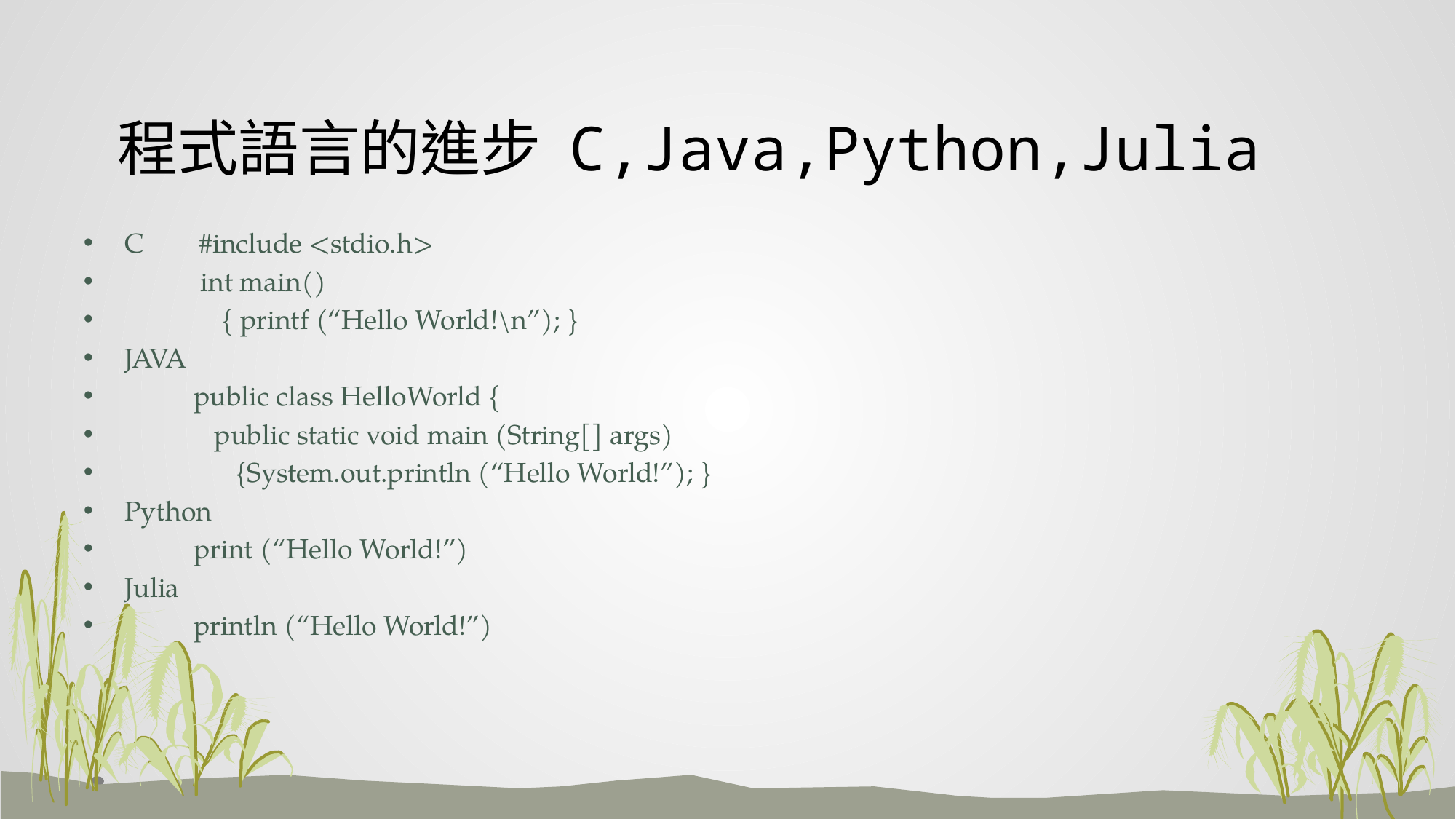

# 程式語言的進步 C,Java,Python,Julia
C        #include <stdio.h>
           int main()
              { printf (“Hello World!\n”); }
JAVA
          public class HelloWorld {
             public static void main (String[] args)
                {System.out.println (“Hello World!”); }
Python
          print (“Hello World!”)
Julia
          println (“Hello World!”)